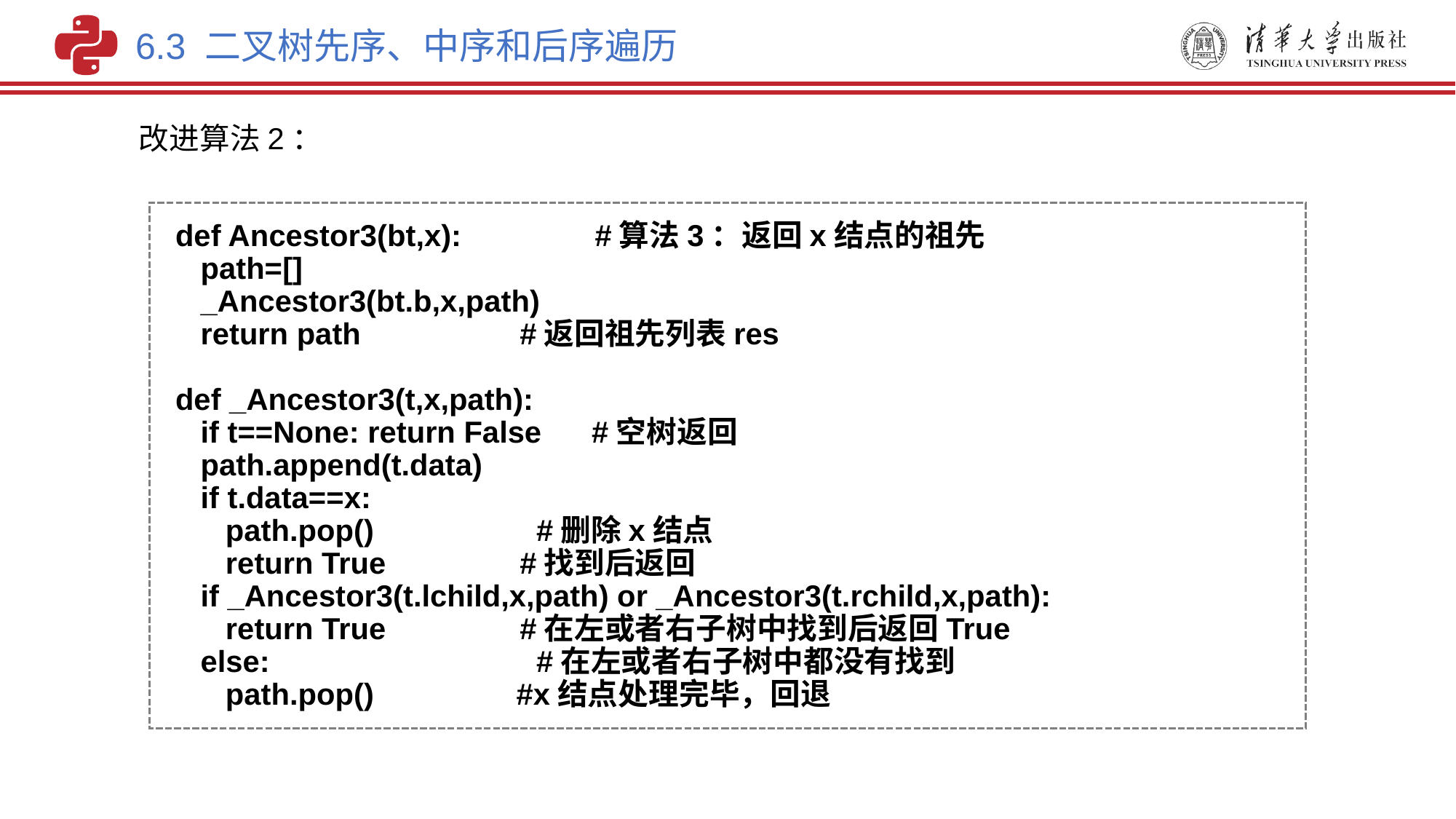

6.3 二叉树先序、中序和后序遍历
改进算法2：
def Ancestor3(bt,x):	           #算法3：返回x结点的祖先
   path=[]
   _Ancestor3(bt.b,x,path)
   return path                   #返回祖先列表res

def _Ancestor3(t,x,path):
   if t==None: return False      #空树返回
   path.append(t.data)
   if t.data==x:
      path.pop()		    #删除x结点
      return True                #找到后返回
   if _Ancestor3(t.lchild,x,path) or _Ancestor3(t.rchild,x,path):
      return True                #在左或者右子树中找到后返回True
   else:			    #在左或者右子树中都没有找到
      path.pop()                 #x结点处理完毕，回退